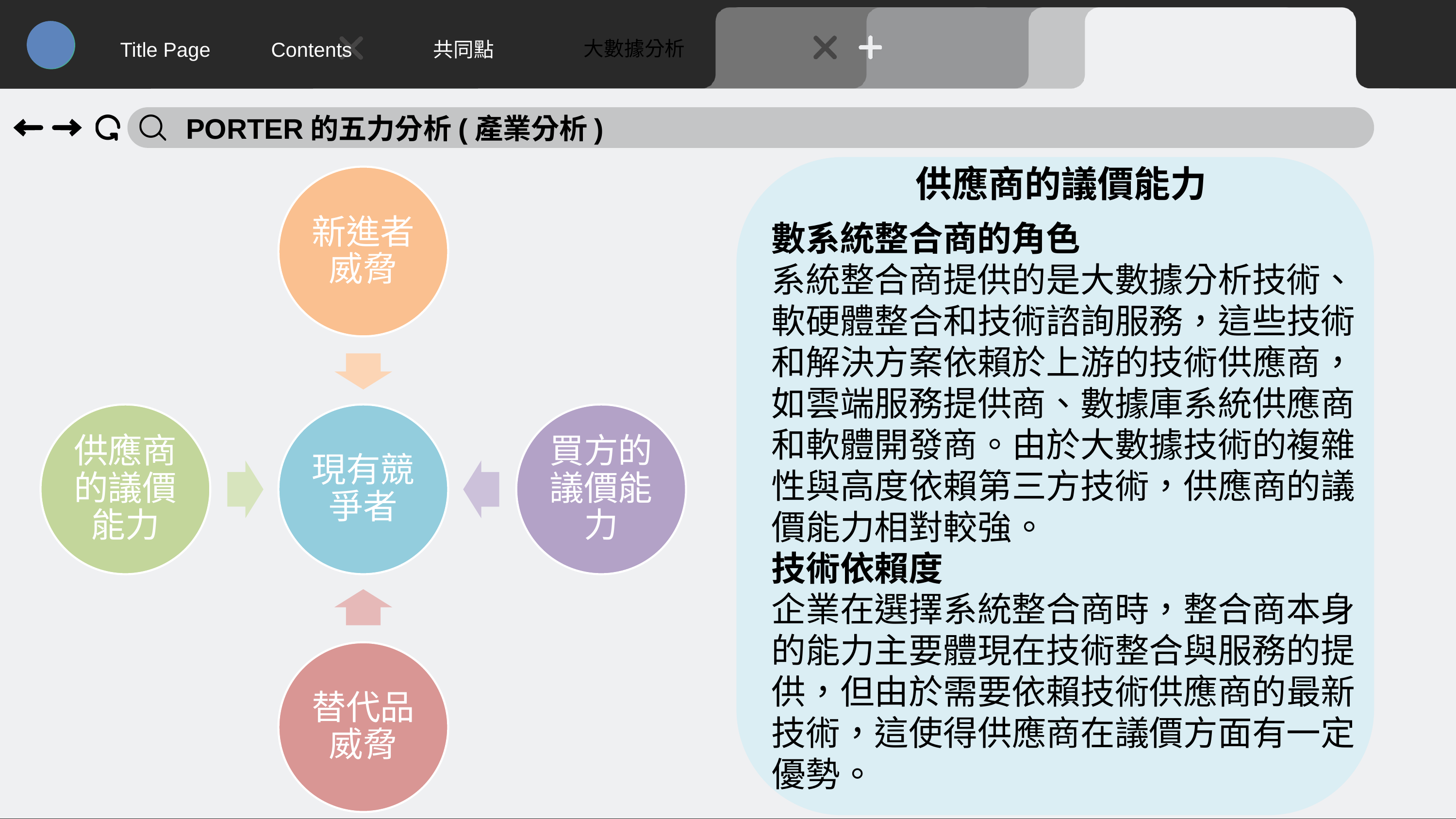

大數據分析
Title Page
Contents
共同點

PORTER的五力分析(產業分析)

供應商的議價能力
現有競爭者

新進者威脅

買方的議價能力

替代品威脅

供應商的議價能力
數系統整合商的角色
系統整合商提供的是大數據分析技術、軟硬體整合和技術諮詢服務，這些技術和解決方案依賴於上游的技術供應商，如雲端服務提供商、數據庫系統供應商和軟體開發商。由於大數據技術的複雜性與高度依賴第三方技術，供應商的議價能力相對較強。
技術依賴度
企業在選擇系統整合商時，整合商本身的能力主要體現在技術整合與服務的提供，但由於需要依賴技術供應商的最新技術，這使得供應商在議價方面有一定優勢。
24